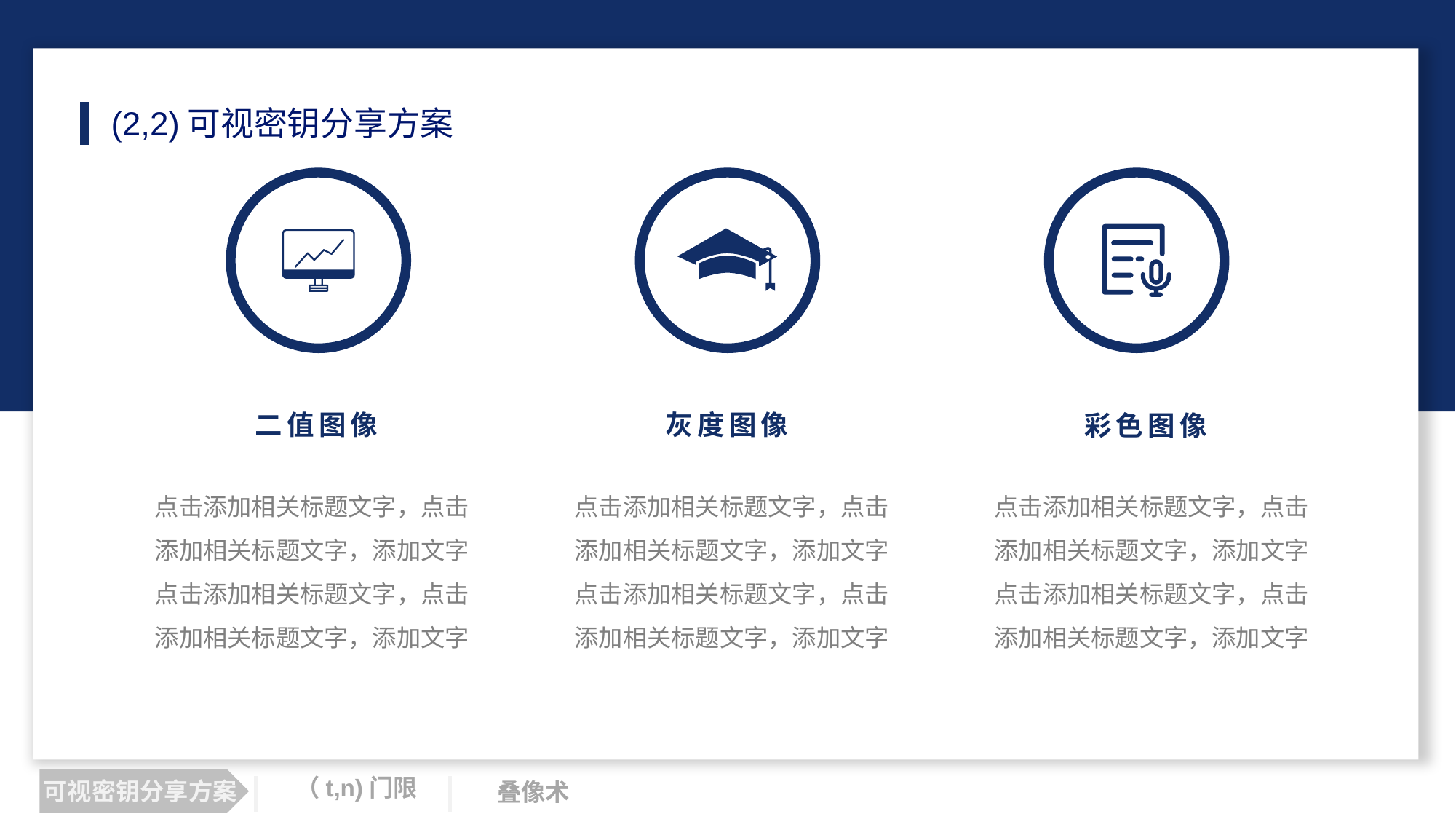

(2,2)可视密钥分享方案

二值图像
点击添加相关标题文字，点击添加相关标题文字，添加文字
点击添加相关标题文字，点击添加相关标题文字，添加文字
灰度图像
点击添加相关标题文字，点击添加相关标题文字，添加文字
点击添加相关标题文字，点击添加相关标题文字，添加文字
彩色图像
点击添加相关标题文字，点击添加相关标题文字，添加文字
点击添加相关标题文字，点击添加相关标题文字，添加文字
（t,n)门限
可视密钥分享方案
叠像术